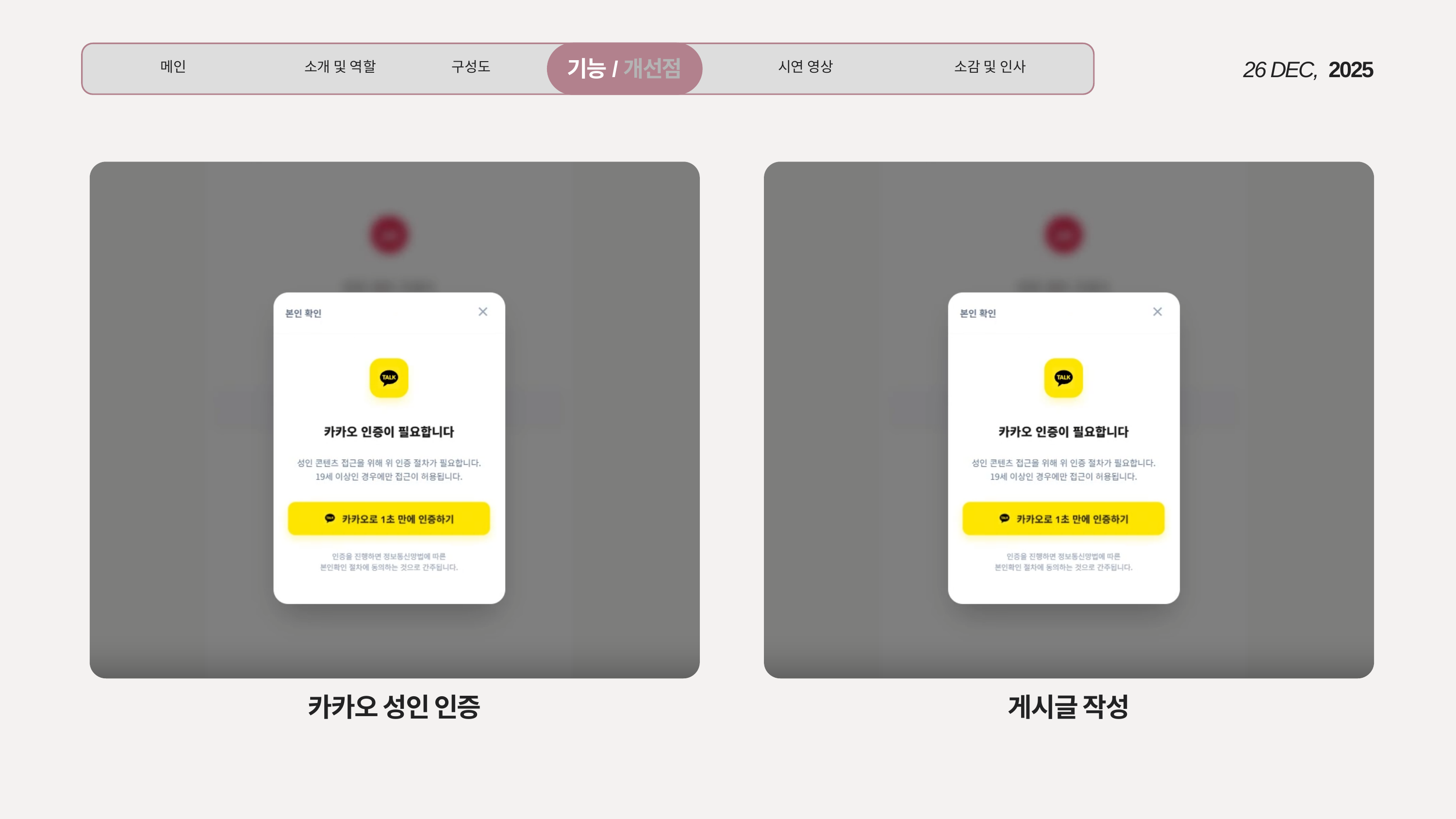

기능/개선점
메인
소개 및 역할
구성도
시연 영상
소감 및 인사
26 DEC,
2025

카카오 성인 인증
게시글 작성